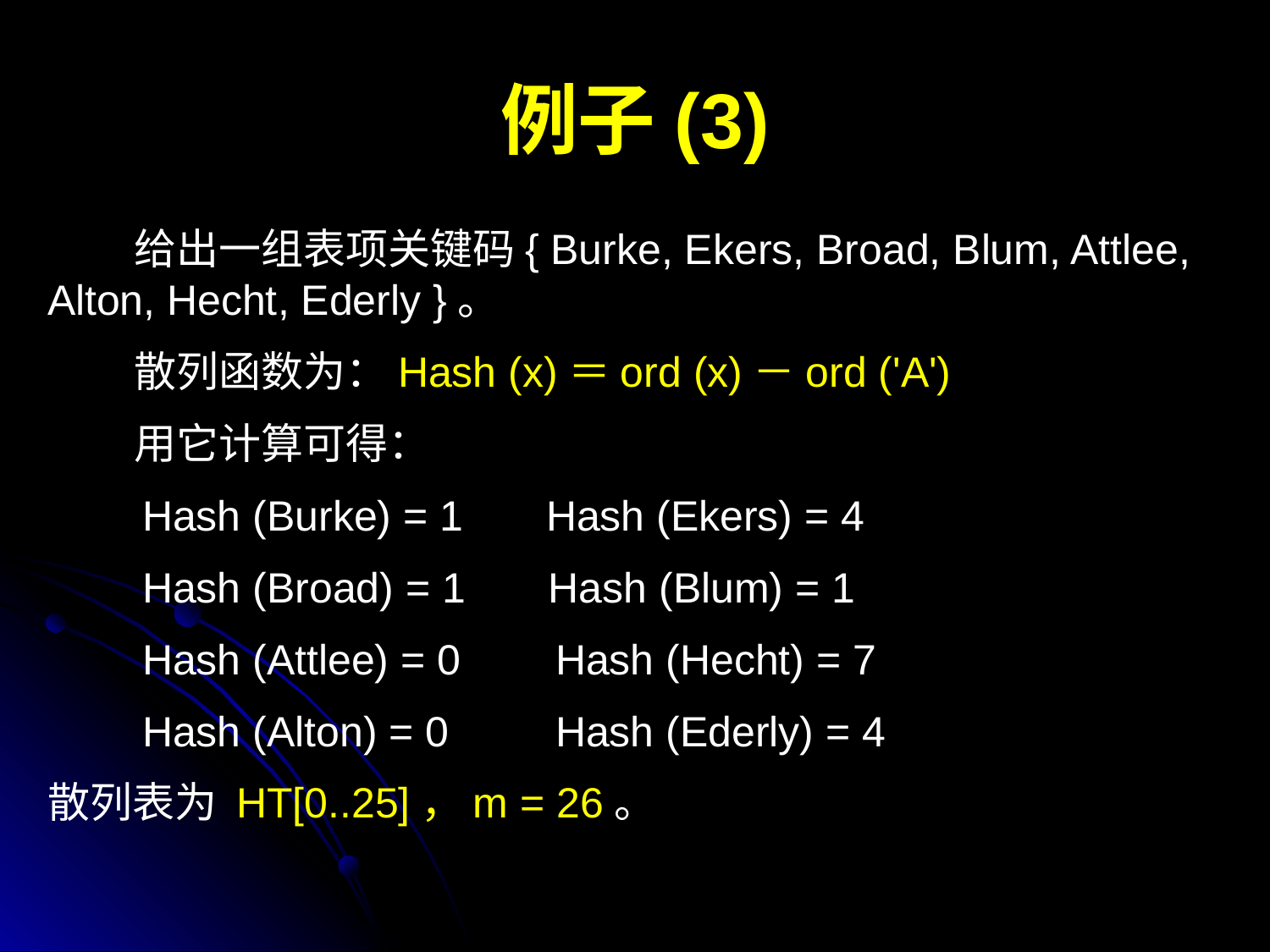

# 例子(3)
        给出一组表项关键码{ Burke, Ekers, Broad, Blum, Attlee, Alton, Hecht, Ederly }。
        散列函数为：Hash (x)＝ord (x)－ord ('A')
        用它计算可得：
        Hash (Burke) = 1       Hash (Ekers) = 4
        Hash (Broad) = 1       Hash (Blum) = 1
        Hash (Attlee) = 0        Hash (Hecht) = 7
        Hash (Alton) = 0         Hash (Ederly) = 4
散列表为 HT[0..25]，m = 26。